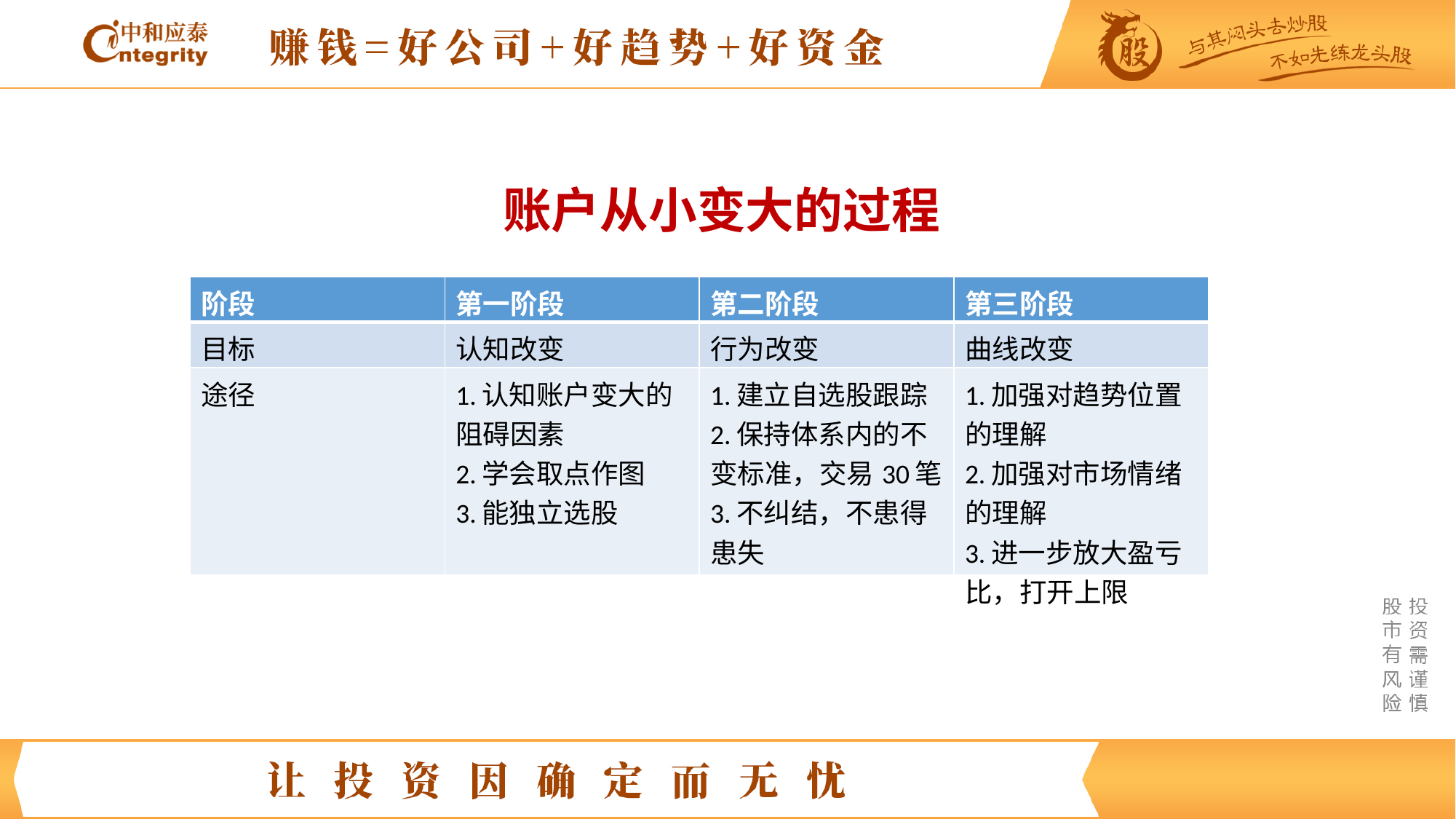

账户从小变大的过程
| 阶段 | 第一阶段 | 第二阶段 | 第三阶段 |
| --- | --- | --- | --- |
| 目标 | 认知改变 | 行为改变 | 曲线改变 |
| 途径 | 1.认知账户变大的阻碍因素 2.学会取点作图 3.能独立选股 | 1.建立自选股跟踪 2.保持体系内的不变标准，交易30笔 3.不纠结，不患得患失 | 1.加强对趋势位置的理解 2.加强对市场情绪的理解 3.进一步放大盈亏比，打开上限 |